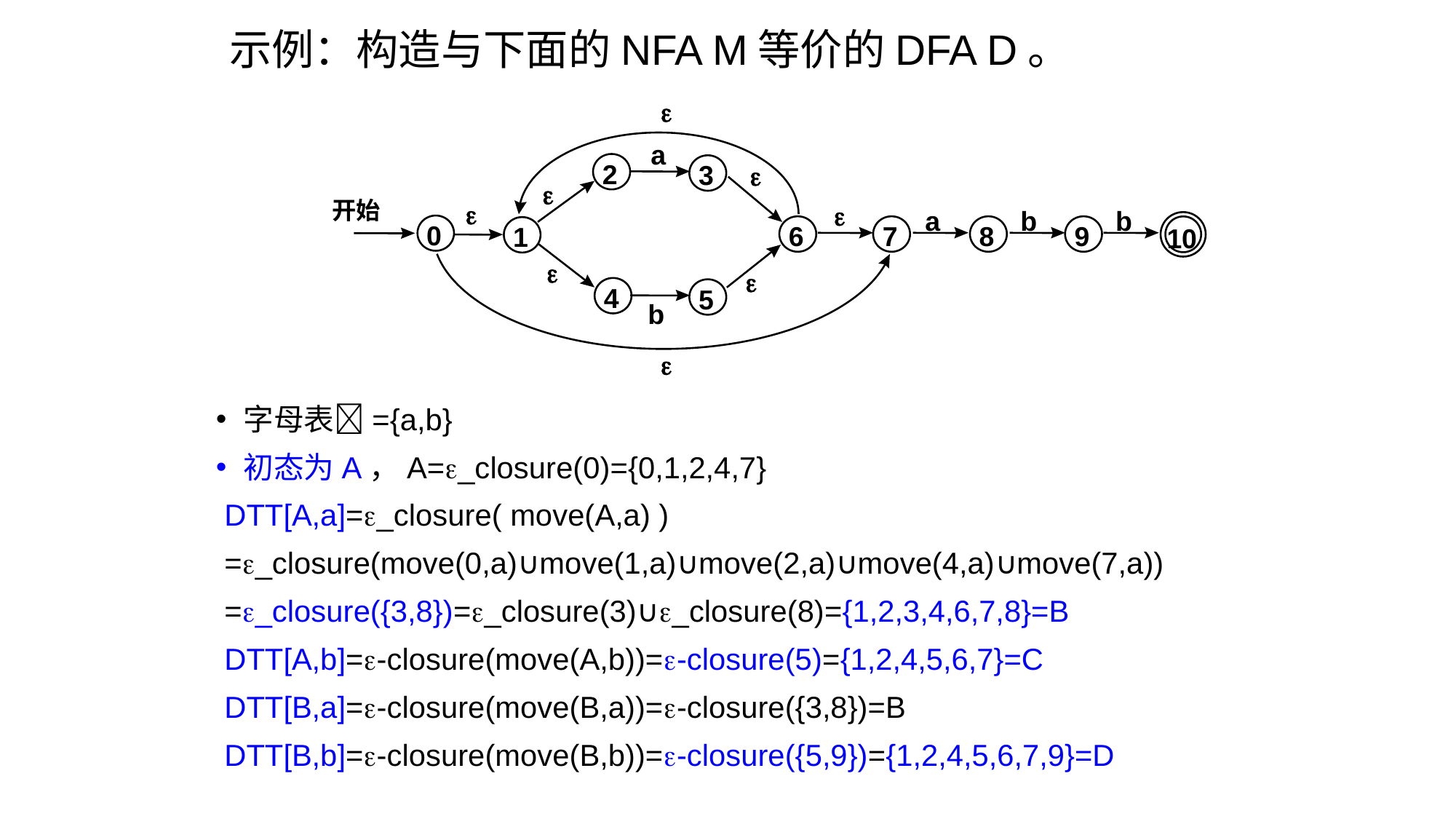

# 示例：构造与下面的NFA M等价的DFA D。
ε

a

2

3
ε

ε

开始
ε
ε

a
b
b

10

0

6

7

8

9

1

ε

ε

4

5

b
ε

字母表∑={a,b}
初态为A，A=ε_closure(0)={0,1,2,4,7}
 DTT[A,a]=ε_closure( move(A,a) )
 =ε_closure(move(0,a)∪move(1,a)∪move(2,a)∪move(4,a)∪move(7,a))
 =ε_closure({3,8})=ε_closure(3)∪ε_closure(8)={1,2,3,4,6,7,8}=B
 DTT[A,b]=ε-closure(move(A,b))=ε-closure(5)={1,2,4,5,6,7}=C
 DTT[B,a]=ε-closure(move(B,a))=ε-closure({3,8})=B
 DTT[B,b]=ε-closure(move(B,b))=ε-closure({5,9})={1,2,4,5,6,7,9}=D